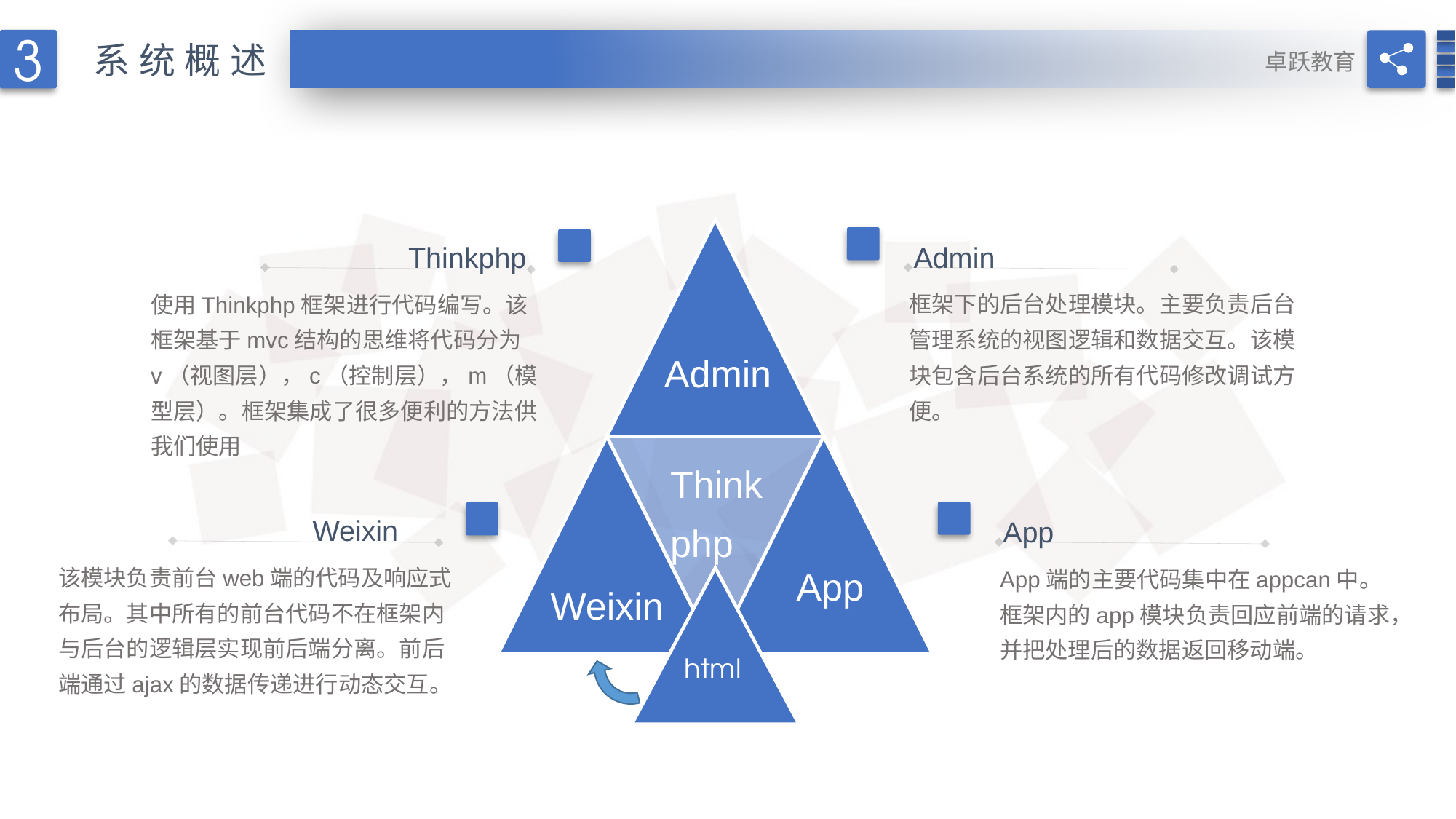

3

系统概述
卓跃教育

Admin
Thinkphp

框架下的后台处理模块。主要负责后台管理系统的视图逻辑和数据交互。该模块包含后台系统的所有代码修改调试方便。
使用Thinkphp框架进行代码编写。该框架基于mvc结构的思维将代码分为v（视图层），c（控制层），m（模型层）。框架集成了很多便利的方法供我们使用
Admin

Thinkphp
Weixin
App

App
该模块负责前台web端的代码及响应式布局。其中所有的前台代码不在框架内与后台的逻辑层实现前后端分离。前后端通过ajax的数据传递进行动态交互。
App端的主要代码集中在appcan中。框架内的app模块负责回应前端的请求，并把处理后的数据返回移动端。
Weixin
html